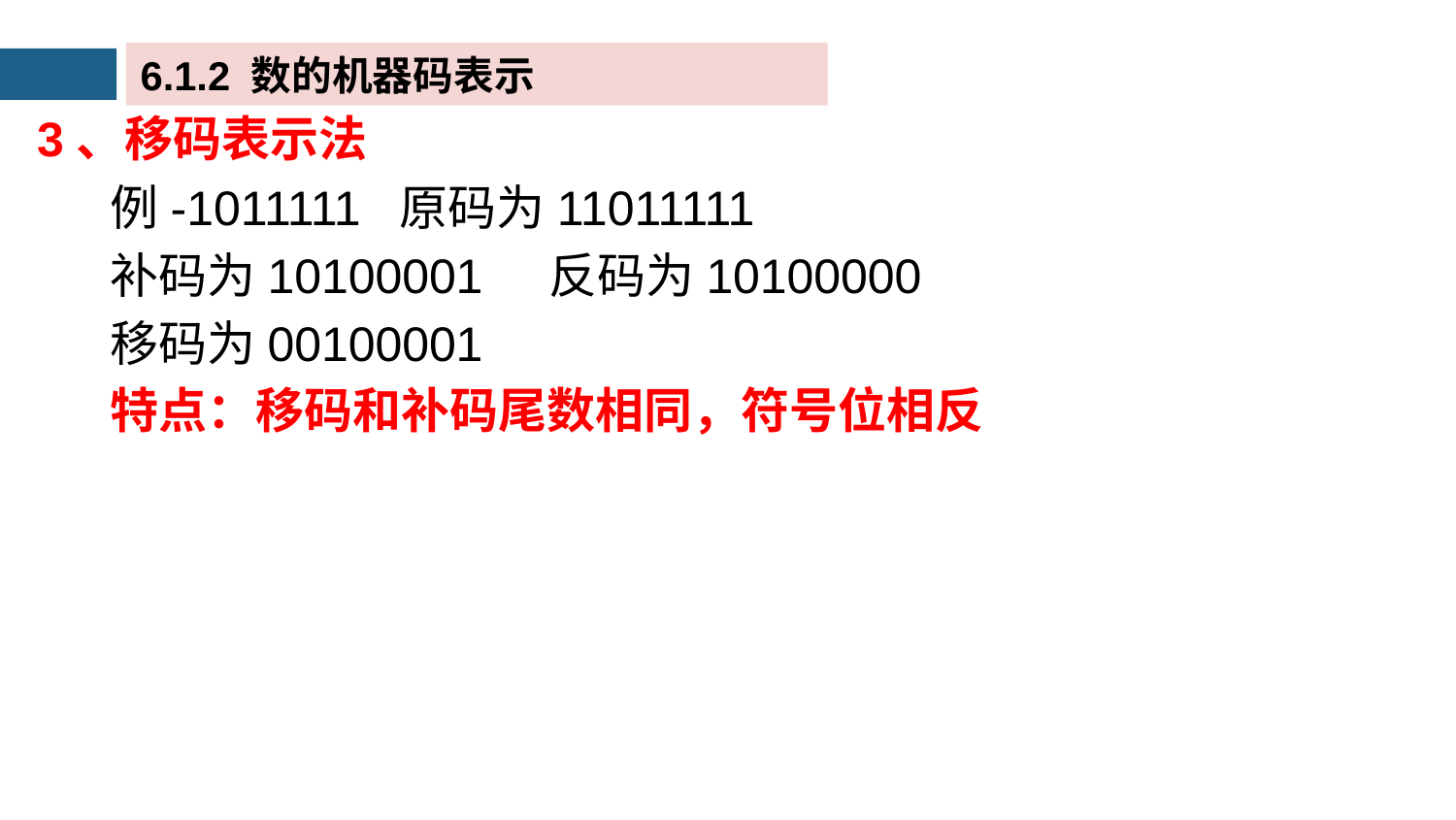

6.1.2 数的机器码表示
3、移码表示法
例-1011111  原码为11011111
补码为10100001    反码为10100000
移码为00100001
特点：移码和补码尾数相同，符号位相反